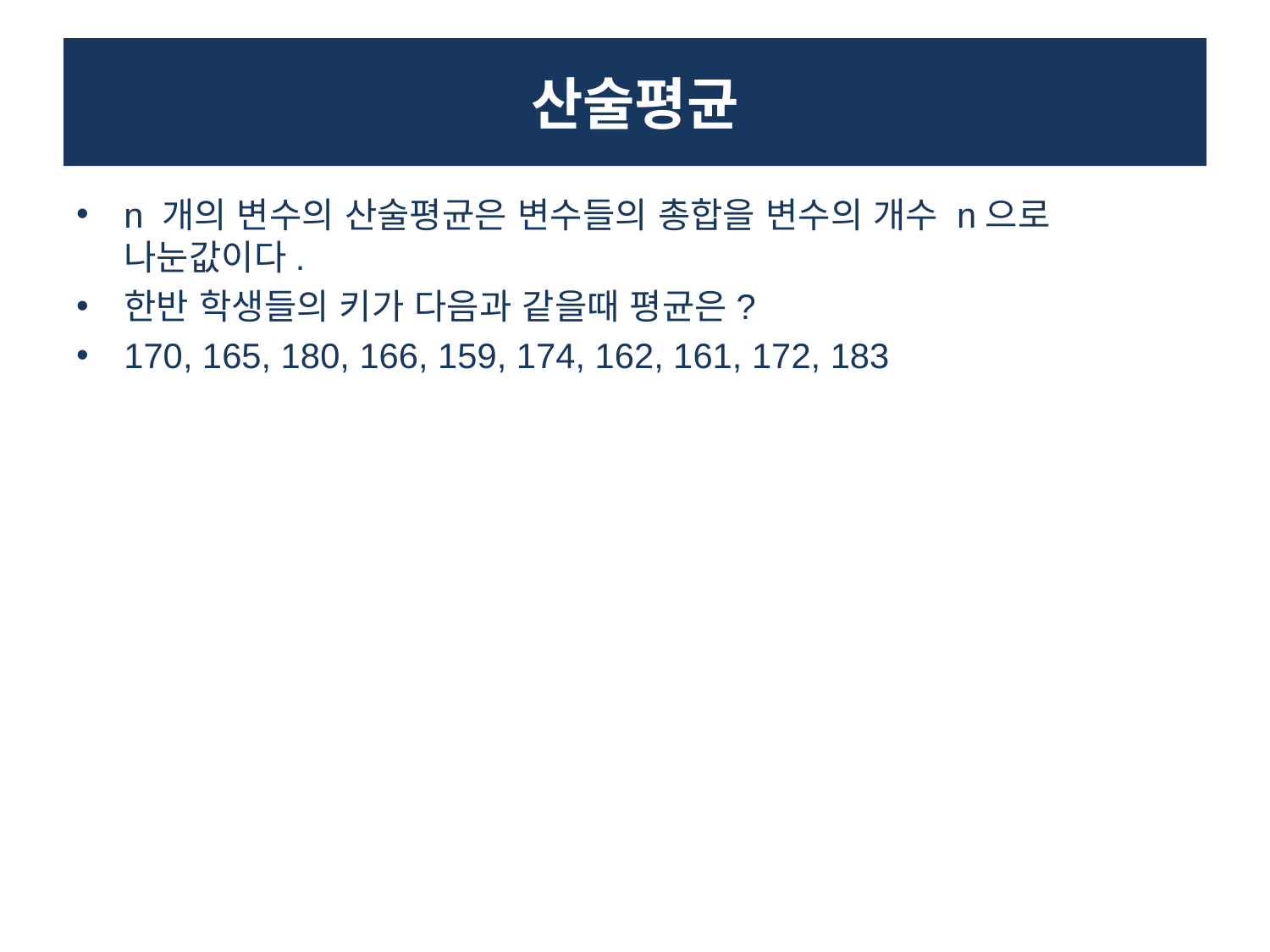

# 산술평균
n 개의 변수의 산술평균은 변수들의 총합을 변수의 개수 n으로 나눈값이다.
한반 학생들의 키가 다음과 같을때 평균은?
170, 165, 180, 166, 159, 174, 162, 161, 172, 183